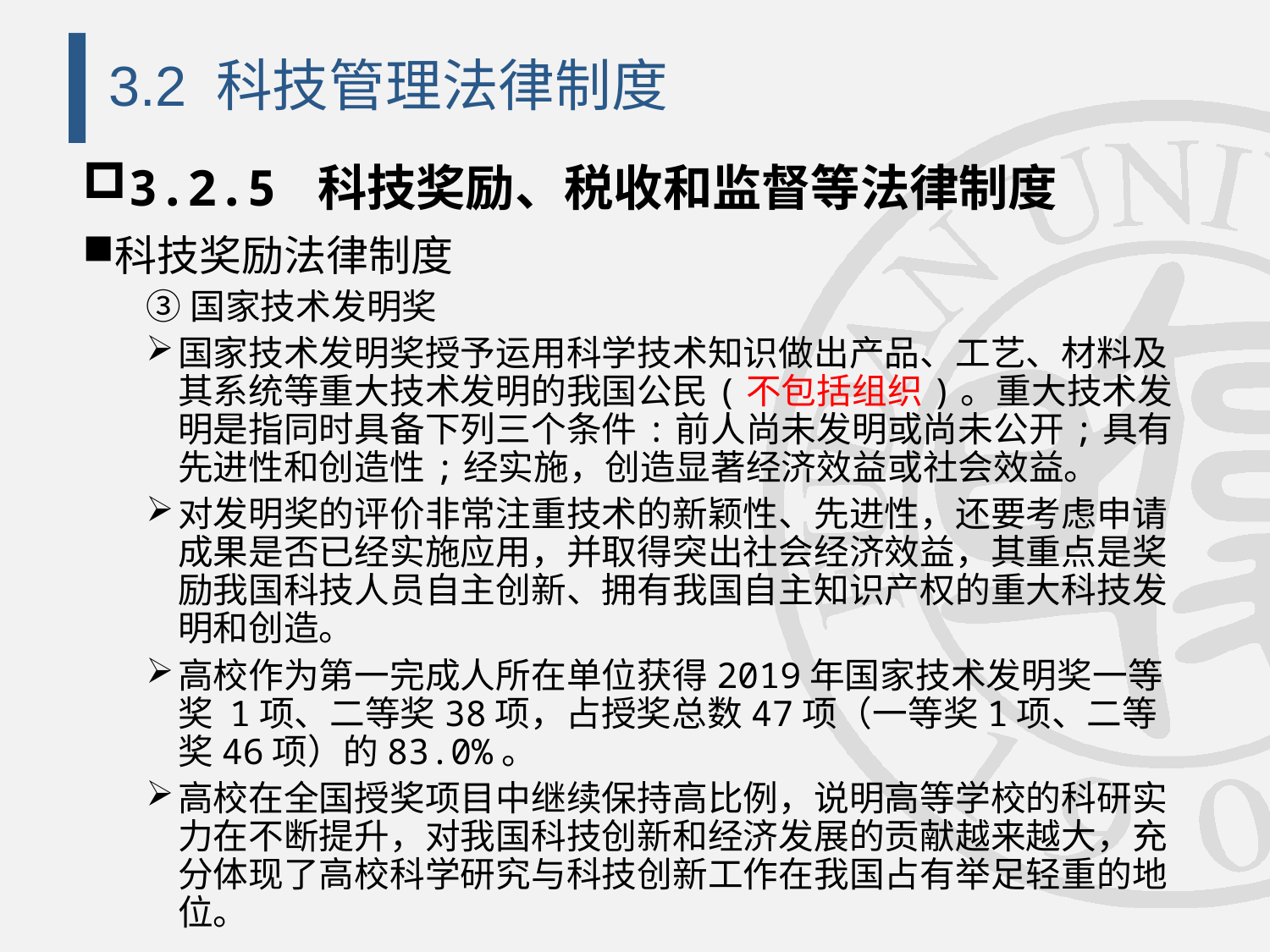

# 3.2 科技管理法律制度
3.2.5 科技奖励、税收和监督等法律制度
科技奖励法律制度
③国家技术发明奖
国家技术发明奖授予运用科学技术知识做出产品、工艺、材料及其系统等重大技术发明的我国公民(不包括组织)。重大技术发明是指同时具备下列三个条件:前人尚未发明或尚未公开;具有先进性和创造性;经实施，创造显著经济效益或社会效益。
对发明奖的评价非常注重技术的新颖性、先进性，还要考虑申请成果是否已经实施应用，并取得突出社会经济效益，其重点是奖励我国科技人员自主创新、拥有我国自主知识产权的重大科技发明和创造。
高校作为第一完成人所在单位获得2019年国家技术发明奖一等奖 1项、二等奖38项，占授奖总数47项（一等奖1项、二等奖46项）的83.0%。
高校在全国授奖项目中继续保持高比例，说明高等学校的科研实力在不断提升，对我国科技创新和经济发展的贡献越来越大，充分体现了高校科学研究与科技创新工作在我国占有举足轻重的地位。